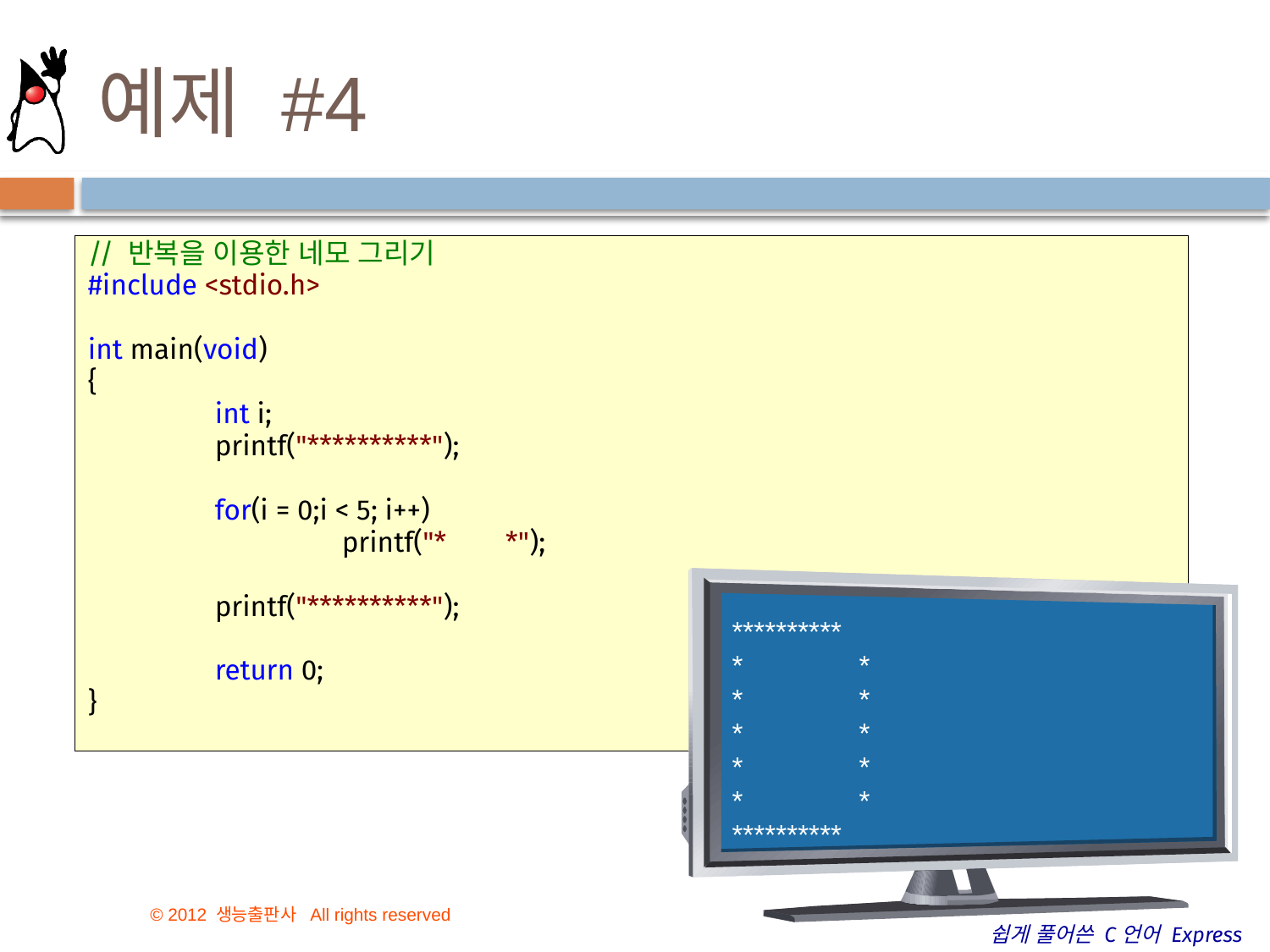

# 예제 #4
// 반복을 이용한 네모 그리기
#include <stdio.h>

int main(void)
{
	int i;
	printf("**********");

	for(i = 0;i < 5; i++)
		printf("*        *");

	printf("**********");

	return 0;
}

**********
*	*
*	*
* 	*
* 	*
*	*
**********